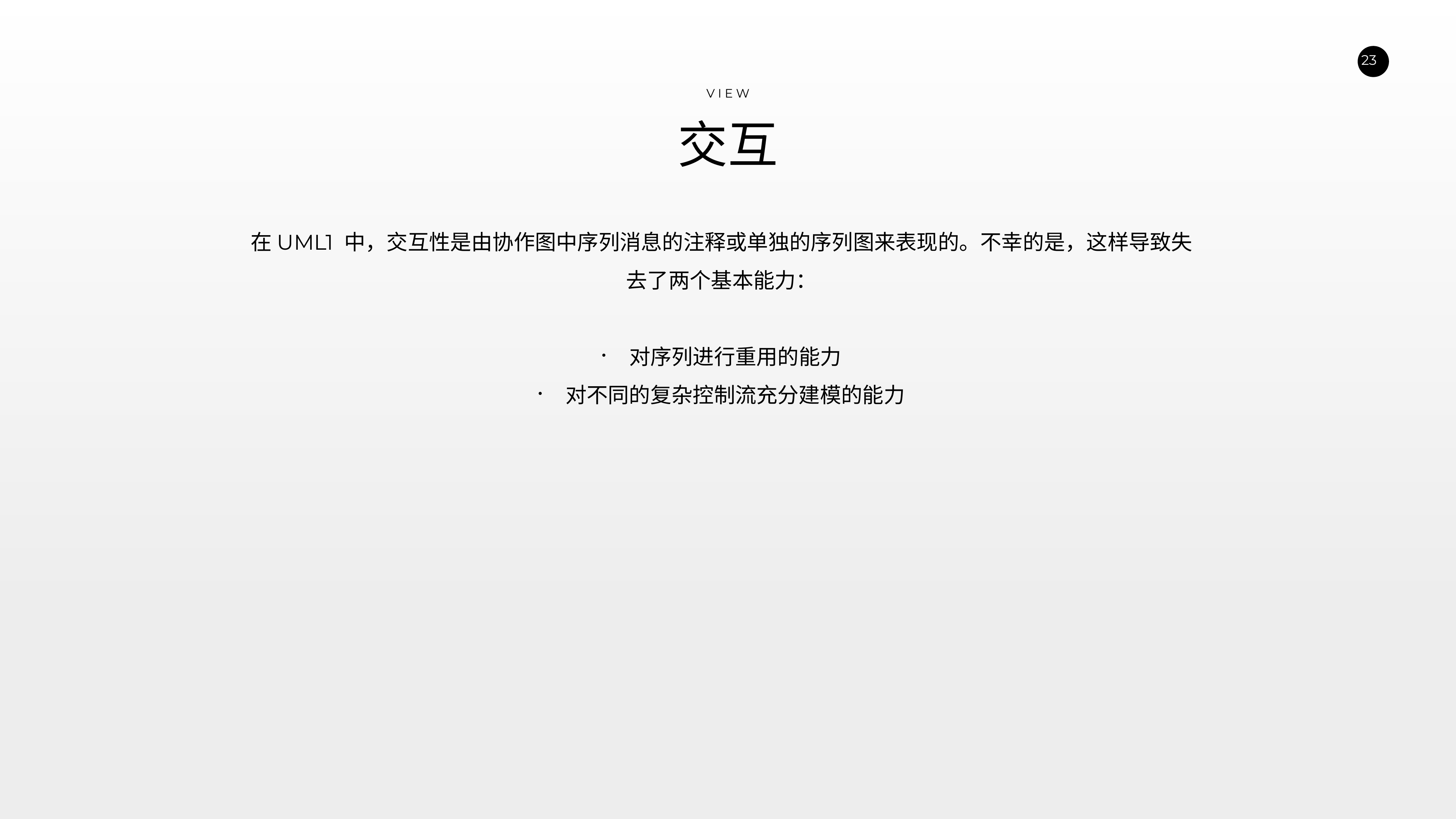

V I E W
交互
在UML1 中，交互性是由协作图中序列消息的注释或单独的序列图来表现的。不幸的是，这样导致失去了两个基本能力：

对序列进行重用的能力
对不同的复杂控制流充分建模的能力